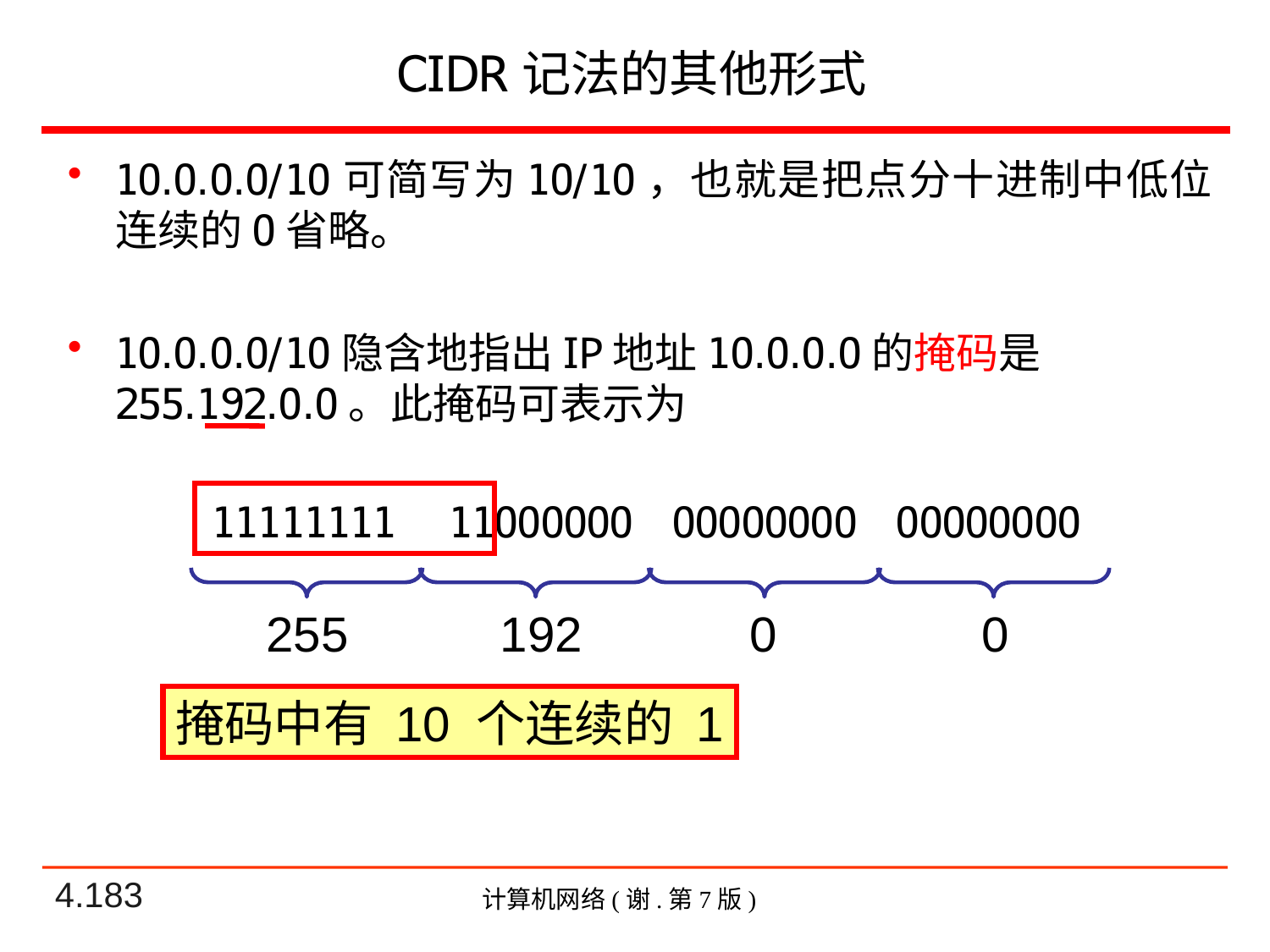

# CIDR记法的其他形式
10.0.0.0/10可简写为10/10，也就是把点分十进制中低位连续的0省略。

10.0.0.0/10隐含地指出IP地址10.0.0.0的掩码是 255.192.0.0。此掩码可表示为

           11111111    11000000   00000000   00000000

255
192
0
0
掩码中有 10 个连续的 1